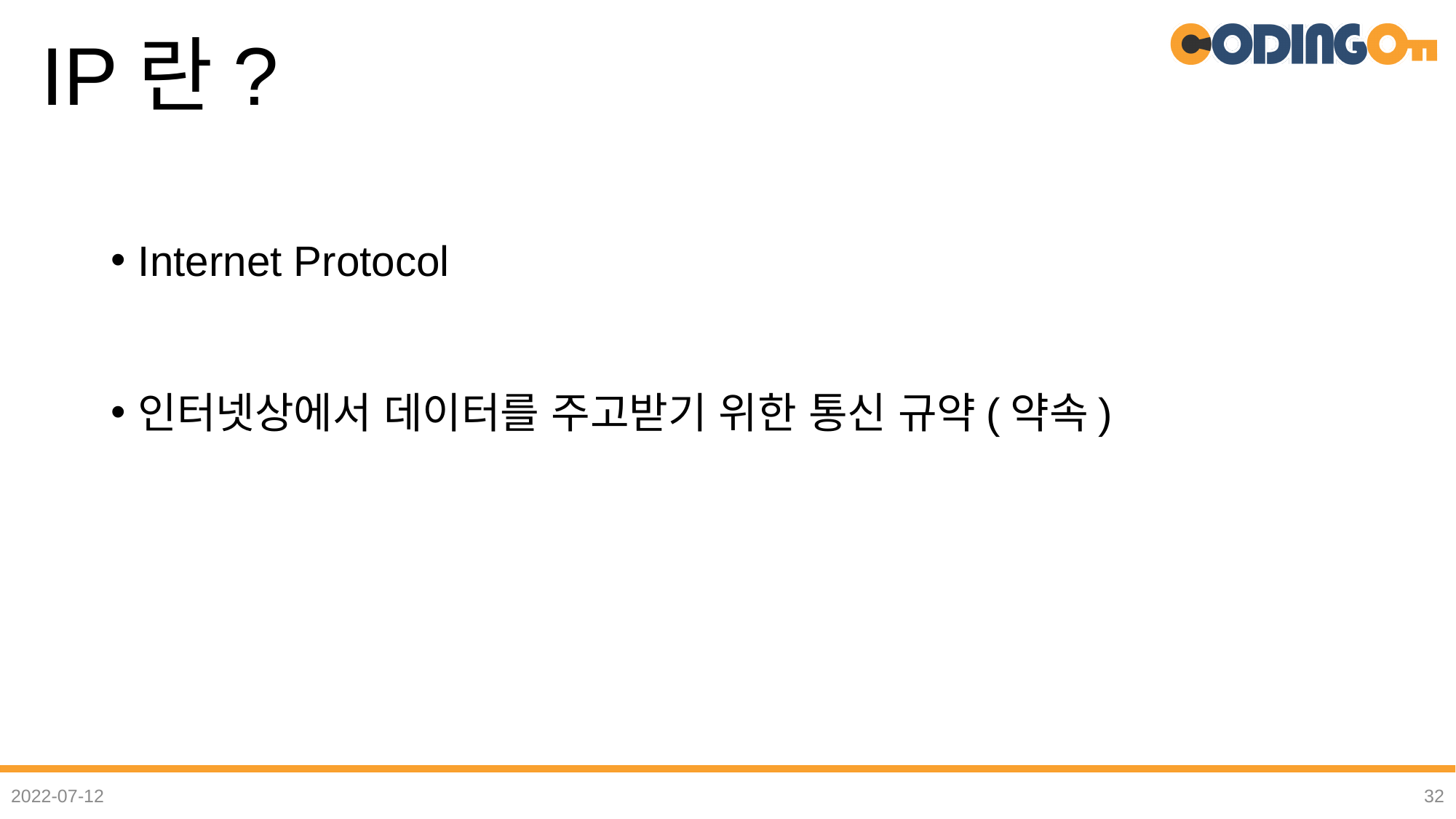

# IP란?
Internet Protocol

인터넷상에서 데이터를 주고받기 위한 통신 규약(약속)
2022-07-12
32